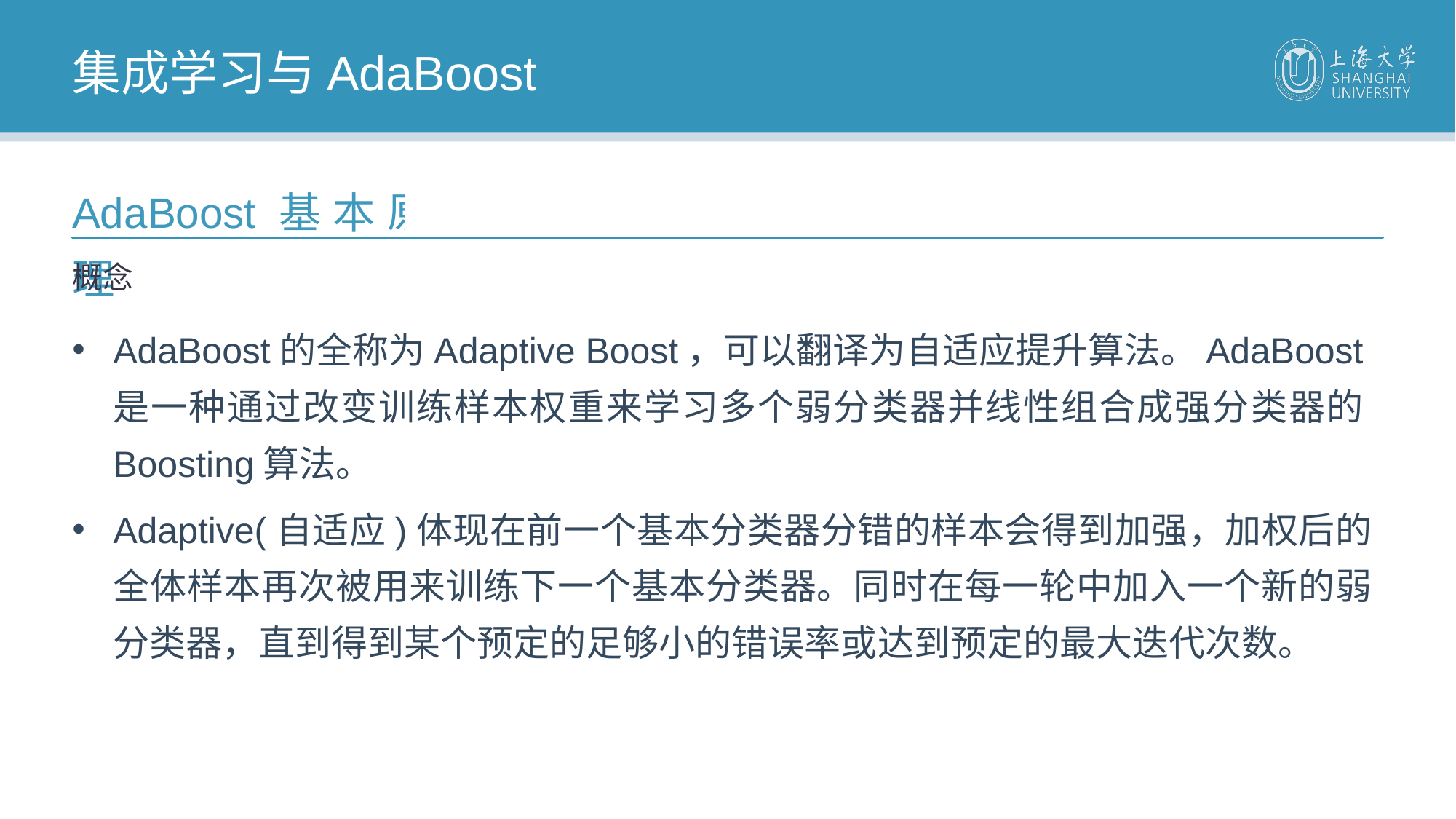

集成学习与AdaBoost
AdaBoost基本原理
概念
AdaBoost的全称为Adaptive Boost，可以翻译为自适应提升算法。AdaBoost是一种通过改变训练样本权重来学习多个弱分类器并线性组合成强分类器的Boosting算法。
Adaptive(自适应)体现在前一个基本分类器分错的样本会得到加强，加权后的全体样本再次被用来训练下一个基本分类器。同时在每一轮中加入一个新的弱分类器，直到得到某个预定的足够小的错误率或达到预定的最大迭代次数。